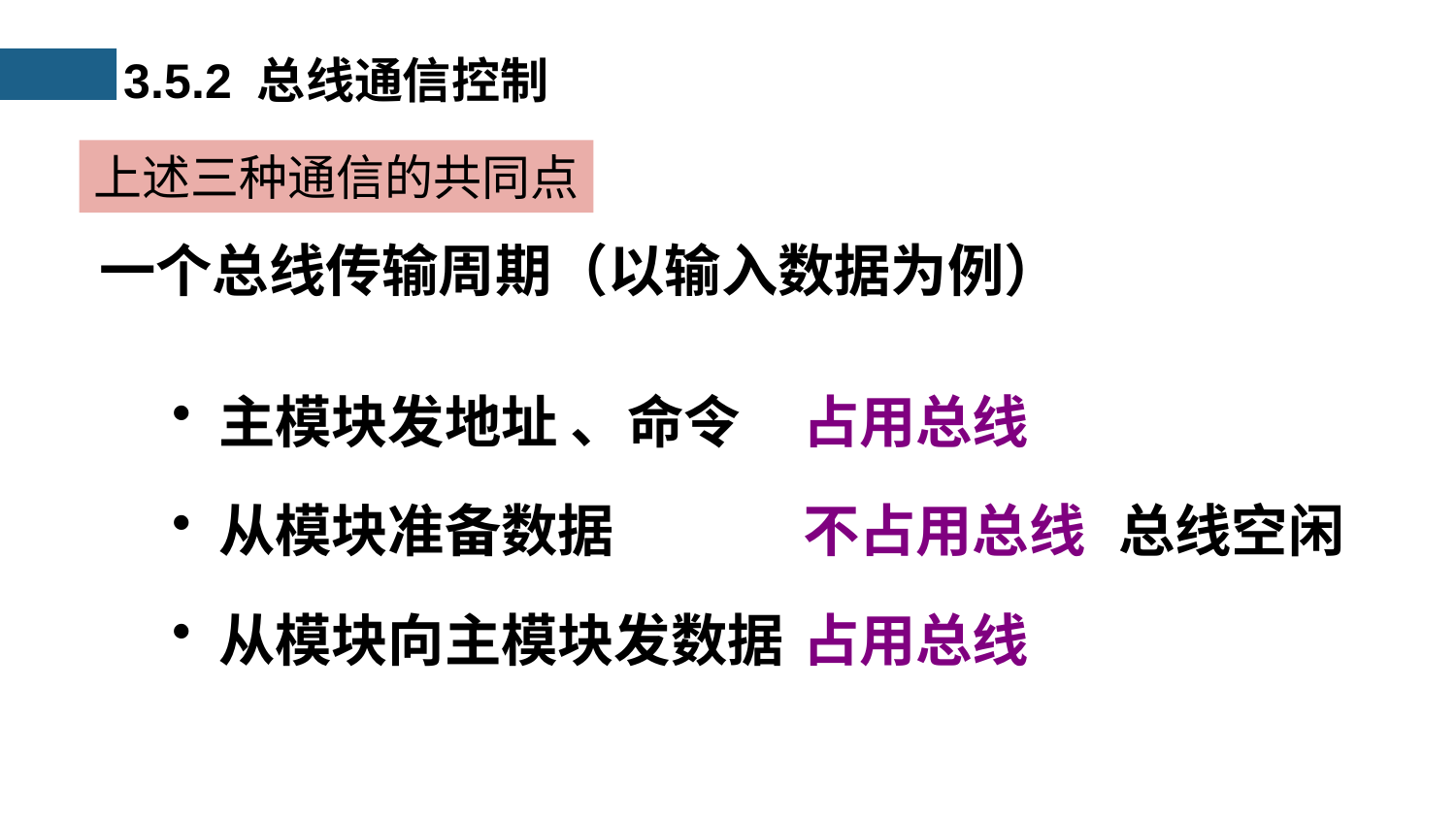

3.5.2 总线通信控制
上述三种通信的共同点
一个总线传输周期（以输入数据为例）
 主模块发地址 、命令
占用总线
 从模块准备数据
不占用总线
总线空闲
 从模块向主模块发数据
占用总线